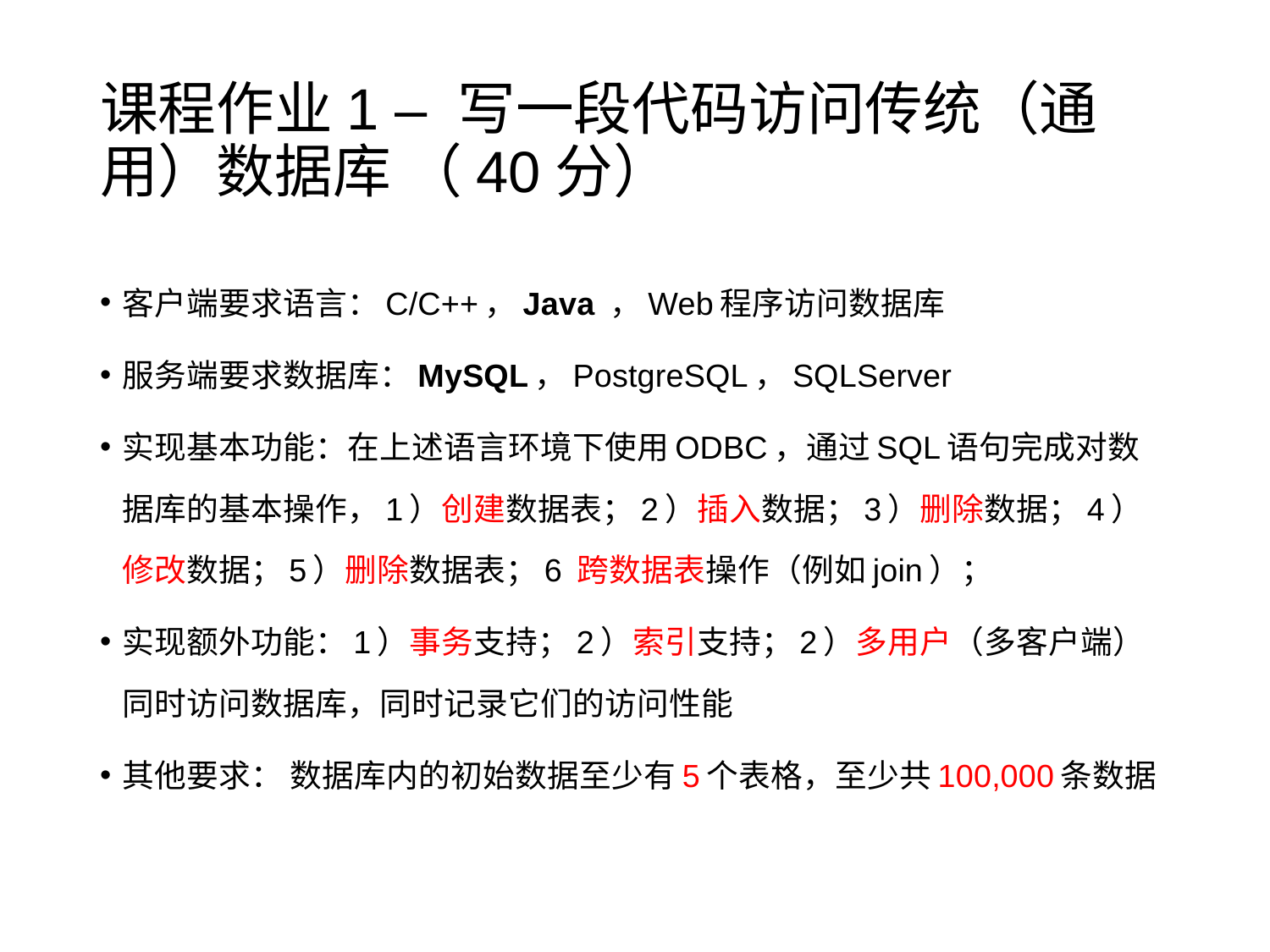

# 课程作业1 – 写一段代码访问传统（通用）数据库 （40分）
客户端要求语言：C/C++，Java ，Web程序访问数据库
服务端要求数据库：MySQL，PostgreSQL，SQLServer
实现基本功能：在上述语言环境下使用ODBC，通过SQL语句完成对数据库的基本操作，1）创建数据表；2）插入数据；3）删除数据；4）修改数据；5）删除数据表；6 跨数据表操作（例如join）；
实现额外功能：1）事务支持；2）索引支持；2）多用户（多客户端）同时访问数据库，同时记录它们的访问性能
其他要求： 数据库内的初始数据至少有5个表格，至少共100,000条数据